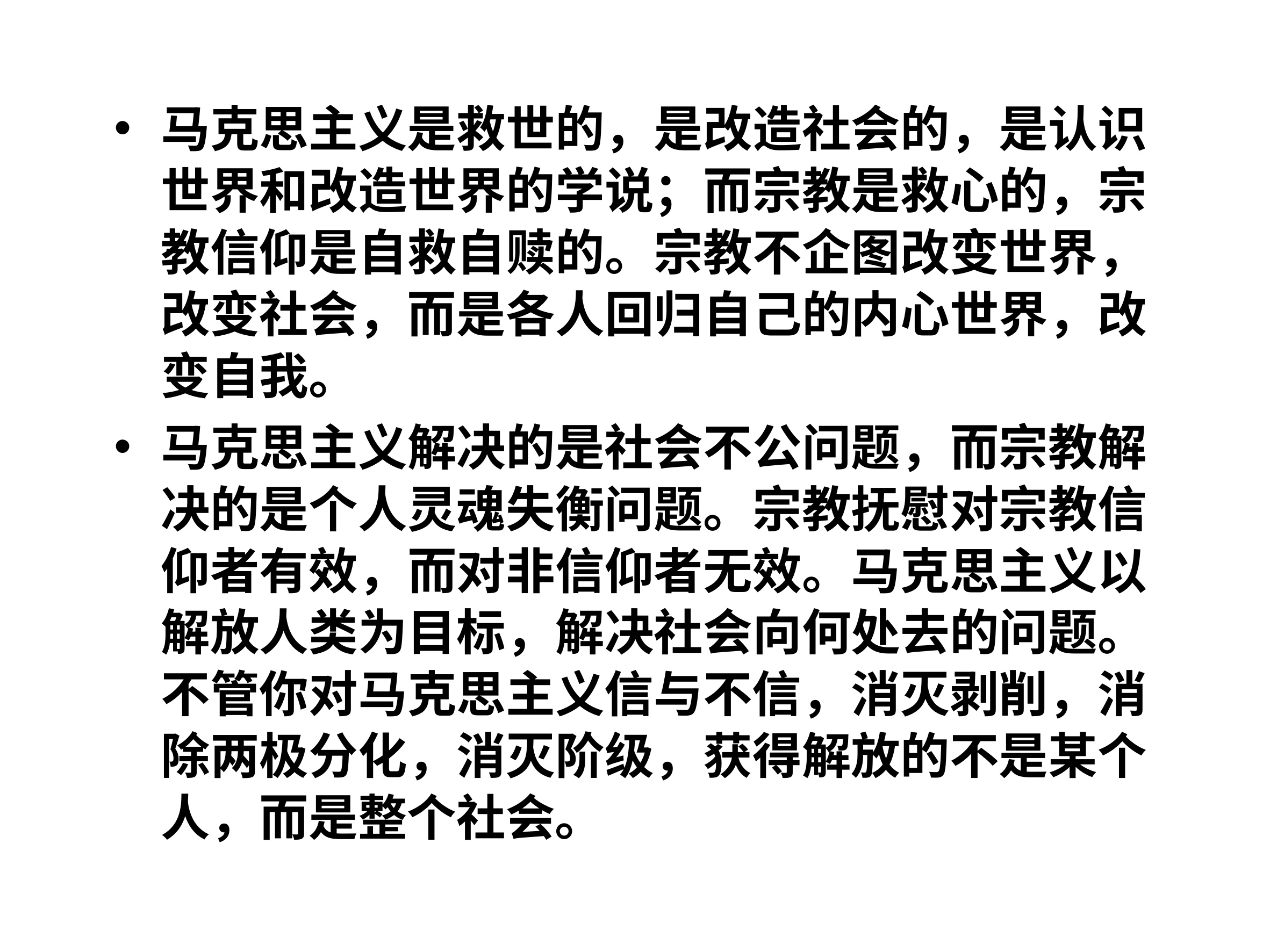

马克思主义是救世的，是改造社会的，是认识世界和改造世界的学说；而宗教是救心的，宗教信仰是自救自赎的。宗教不企图改变世界，改变社会，而是各人回归自己的内心世界，改变自我。
马克思主义解决的是社会不公问题，而宗教解决的是个人灵魂失衡问题。宗教抚慰对宗教信仰者有效，而对非信仰者无效。马克思主义以解放人类为目标，解决社会向何处去的问题。不管你对马克思主义信与不信，消灭剥削，消除两极分化，消灭阶级，获得解放的不是某个人，而是整个社会。